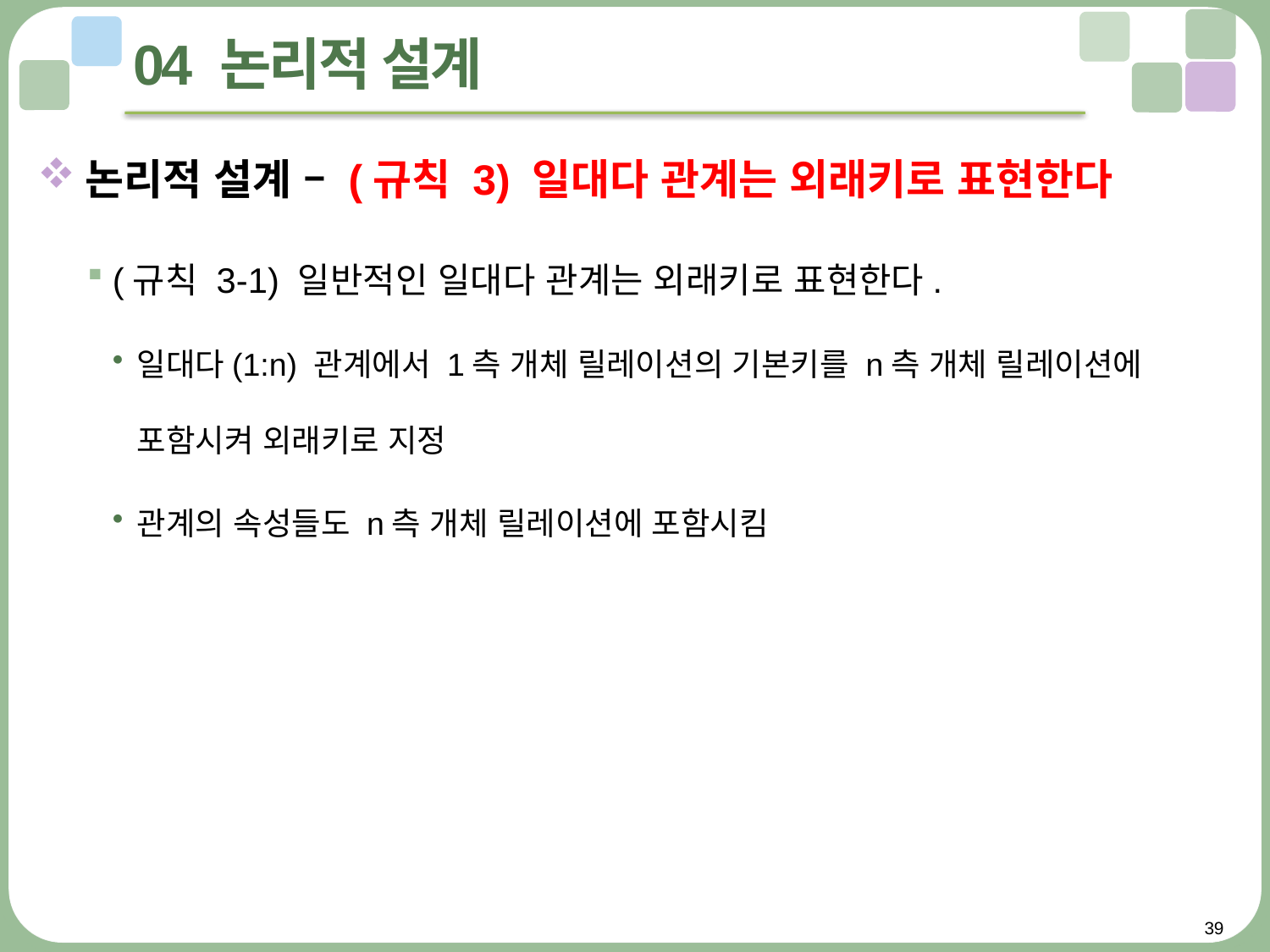

# 04 논리적 설계
논리적 설계 – (규칙 3) 일대다 관계는 외래키로 표현한다
(규칙 3-1) 일반적인 일대다 관계는 외래키로 표현한다.
일대다(1:n) 관계에서 1측 개체 릴레이션의 기본키를 n측 개체 릴레이션에 포함시켜 외래키로 지정
관계의 속성들도 n측 개체 릴레이션에 포함시킴